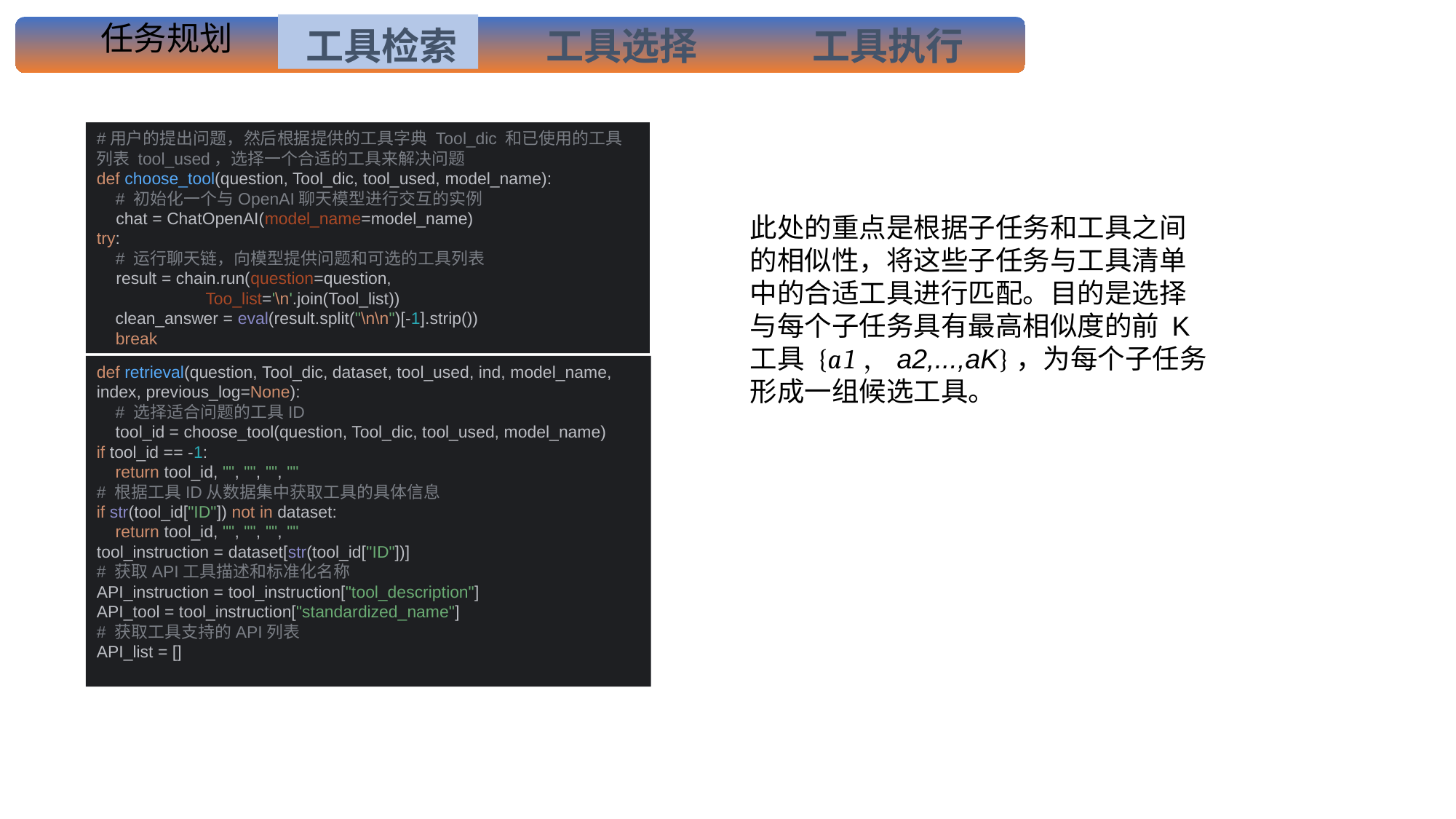

# 任务规划
工具检索
工具选择
工具执行
#用户的提出问题，然后根据提供的工具字典 Tool_dic 和已使用的工具列表 tool_used，选择一个合适的工具来解决问题
def choose_tool(question, Tool_dic, tool_used, model_name):
    # 初始化一个与OpenAI聊天模型进行交互的实例
    chat = ChatOpenAI(model_name=model_name)
try:
    # 运行聊天链，向模型提供问题和可选的工具列表
    result = chain.run(question=question,
                       Too_list='\n'.join(Tool_list))
    clean_answer = eval(result.split("\n\n")[-1].strip())
    break
此处的重点是根据子任务和工具之间的相似性，将这些子任务与工具清单中的合适工具进行匹配。目的是选择与每个子任务具有最高相似度的前 K 工具 {a1，a2,...,aK}，为每个子任务形成一组候选工具。
def retrieval(question, Tool_dic, dataset, tool_used, ind, model_name, index, previous_log=None):
    # 选择适合问题的工具ID
    tool_id = choose_tool(question, Tool_dic, tool_used, model_name)
if tool_id == -1:
    return tool_id, "", "", "", ""
# 根据工具ID从数据集中获取工具的具体信息
if str(tool_id["ID"]) not in dataset:
    return tool_id, "", "", "", ""
tool_instruction = dataset[str(tool_id["ID"])]
# 获取API工具描述和标准化名称
API_instruction = tool_instruction["tool_description"]
API_tool = tool_instruction["standardized_name"]
# 获取工具支持的API列表
API_list = []